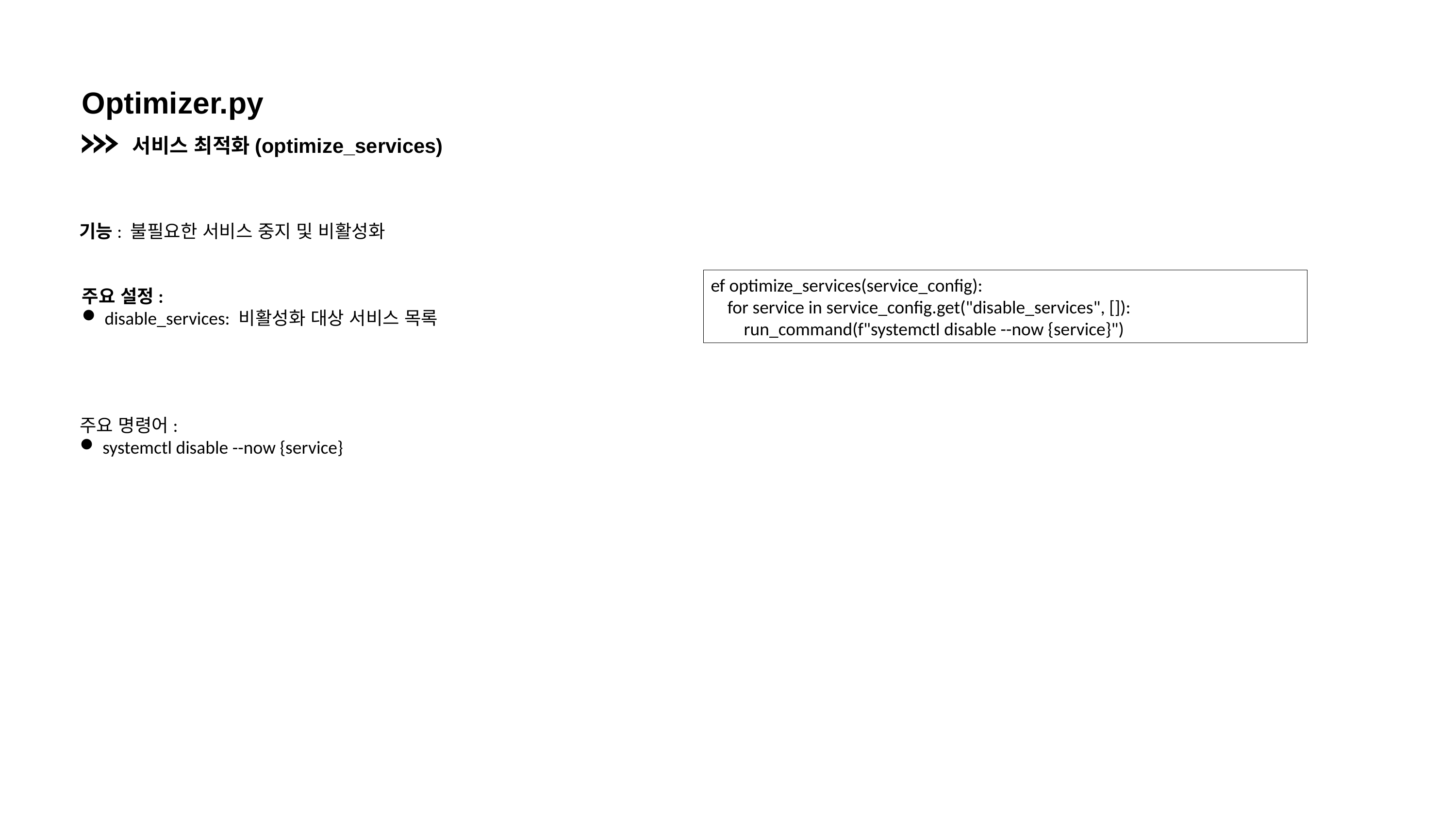

Optimizer.py
서비스 최적화(optimize_services)

기능: 불필요한 서비스 중지 및 비활성화
ef optimize_services(service_config):
    for service in service_config.get("disable_services", []):
        run_command(f"systemctl disable --now {service}")
주요 설정:
disable_services: 비활성화 대상 서비스 목록
주요 명령어:
systemctl disable --now {service}